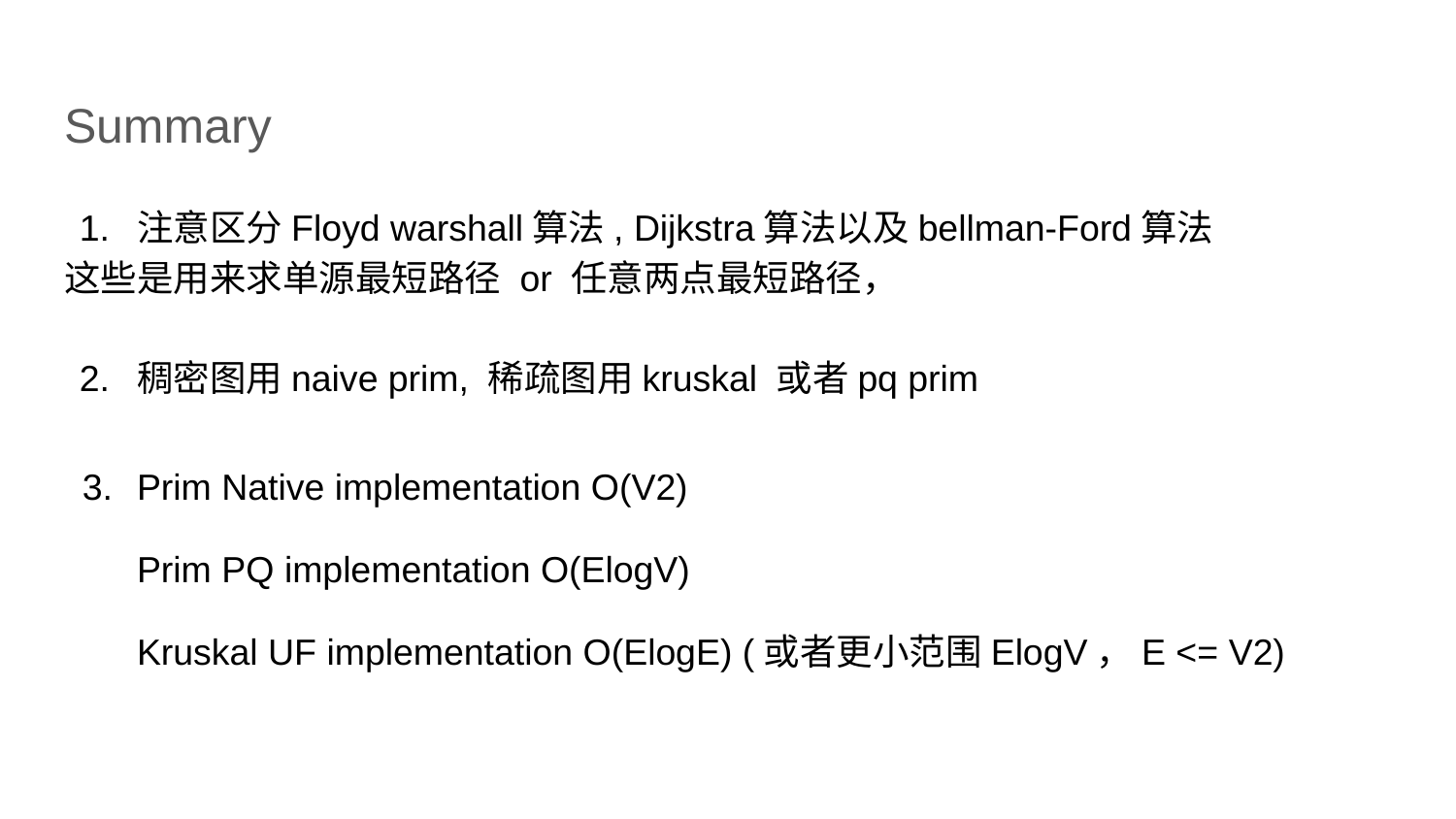

# Summary
注意区分Floyd warshall算法, Dijkstra算法以及bellman-Ford算法
这些是用来求单源最短路径 or 任意两点最短路径，

稠密图用naive prim, 稀疏图用kruskal 或者pq prim

Prim Native implementation O(V2)
Prim PQ implementation O(ElogV)
Kruskal UF implementation O(ElogE) (或者更小范围ElogV，E <= V2)